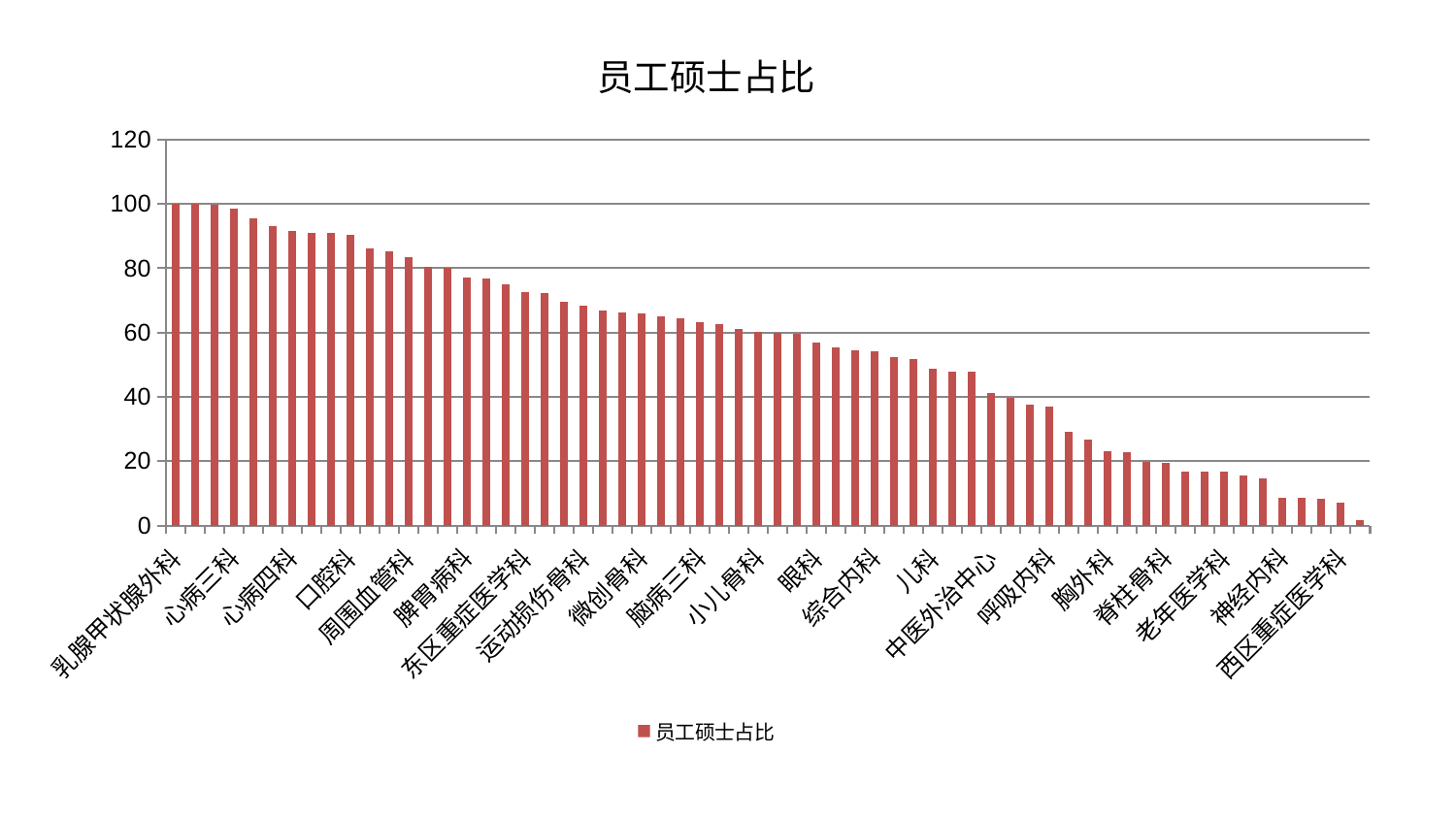

### Chart: 员工硕士占比

| Category | 员工硕士占比 |
|---|---|
| 乳腺甲状腺外科 | 100.0 |
| 肿瘤内科 | 99.92259197704388 |
| 小儿推拿科 | 99.86367719928047 |
| 心病三科 | 98.67876998861063 |
| 产科 | 95.57197330026558 |
| 关节骨科 | 93.08554824371544 |
| 心病四科 | 91.70851834534477 |
| 妇二科 | 91.06763351172266 |
| 神经外科 | 91.01248203388641 |
| 口腔科 | 90.34719122308988 |
| 肾病科 | 86.23979782481622 |
| 针灸科 | 85.34196683974662 |
| 周围血管科 | 83.32655603662542 |
| 肝病科 | 80.35215465027372 |
| 肝胆外科 | 80.04886783699656 |
| 脾胃病科 | 77.19568972833792 |
| 中医经典科 | 76.6667479963944 |
| 妇科妇二科合并 | 74.88103608302103 |
| 东区重症医学科 | 72.540360359263 |
| 脾胃科消化科合并 | 72.21372609827552 |
| 显微骨科 | 69.70542873586564 |
| 运动损伤骨科 | 68.3746107196521 |
| 消化内科 | 66.73872122185874 |
| 东区肾病科 | 66.28977543830494 |
| 微创骨科 | 65.83207908699414 |
| 治未病中心 | 65.00734154544337 |
| 皮肤科 | 64.5818310663118 |
| 脑病三科 | 63.24676772149517 |
| 医院 | 62.65759041510348 |
| 创伤骨科 | 61.14452152661184 |
| 小儿骨科 | 60.28662531749176 |
| 脑病二科 | 59.807137150556386 |
| 美容皮肤科 | 59.597655532779356 |
| 眼科 | 56.78459211949717 |
| 内分泌科 | 55.378845270114915 |
| 身心医学科 | 54.624391828826184 |
| 综合内科 | 54.100120432867875 |
| 肛肠科 | 52.24491236705546 |
| 妇科 | 51.66923182754467 |
| 儿科 | 48.64518848293125 |
| 普通外科 | 47.894356683658295 |
| 心血管内科 | 47.82689933328043 |
| 中医外治中心 | 41.32640591061692 |
| 男科 | 39.80069641900174 |
| 泌尿外科 | 37.563828066537496 |
| 呼吸内科 | 37.06455907472501 |
| 脑病一科 | 29.021615071816854 |
| 耳鼻喉科 | 26.79594079968739 |
| 胸外科 | 23.22095067478021 |
| 骨科 | 22.78380059271139 |
| 康复科 | 19.726459442249567 |
| 脊柱骨科 | 19.322802504690344 |
| 心病二科 | 16.828377429565418 |
| 肾脏内科 | 16.795359681345882 |
| 老年医学科 | 16.647029171852914 |
| 重症医学科 | 15.465834446726438 |
| 血液科 | 14.669950121851986 |
| 神经内科 | 8.726389826838059 |
| 推拿科 | 8.548545710012352 |
| 心病一科 | 8.327644087630791 |
| 西区重症医学科 | 7.068712749642212 |
| 风湿病科 | 1.5749677762378445 |
214